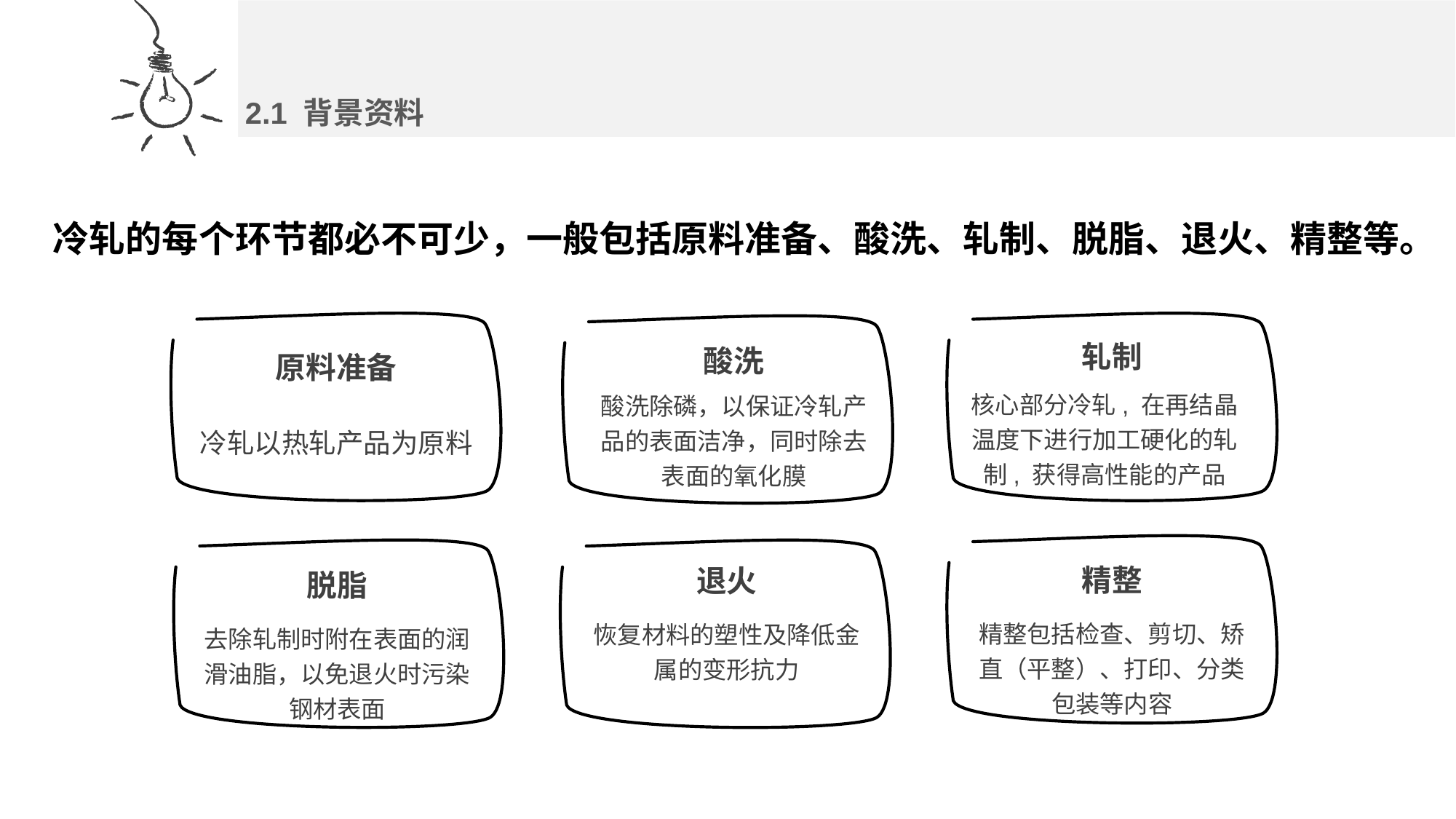

2.1 背景资料
冷轧的每个环节都必不可少，一般包括原料准备、酸洗、轧制、脱脂、退火、精整等。

原料准备
冷轧以热轧产品为原料

轧制
核心部分冷轧, 在再结晶温度下进行加工硬化的轧制, 获得高性能的产品

酸洗
酸洗除磷，以保证冷轧产品的表面洁净，同时除去表面的氧化膜

精整
精整包括检查、剪切、矫直（平整）、打印、分类包装等内容

脱脂
去除轧制时附在表面的润滑油脂，以免退火时污染钢材表面

退火
恢复材料的塑性及降低金属的变形抗力